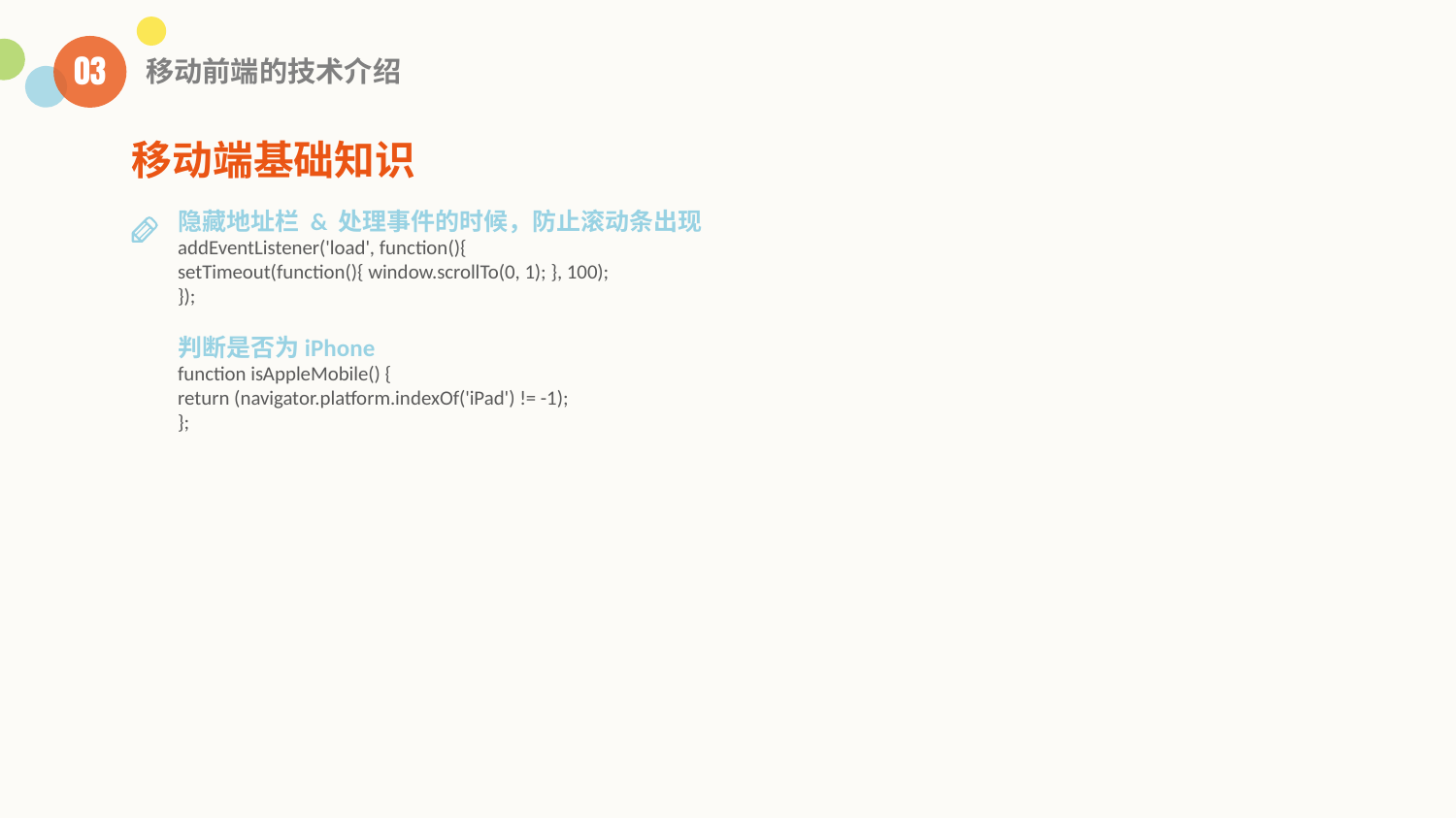

03
移动前端的技术介绍

移动端基础知识
隐藏地址栏 & 处理事件的时候，防止滚动条出现
addEventListener('load', function(){
setTimeout(function(){ window.scrollTo(0, 1); }, 100);
});

判断是否为iPhone
function isAppleMobile() {
return (navigator.platform.indexOf('iPad') != -1);
};